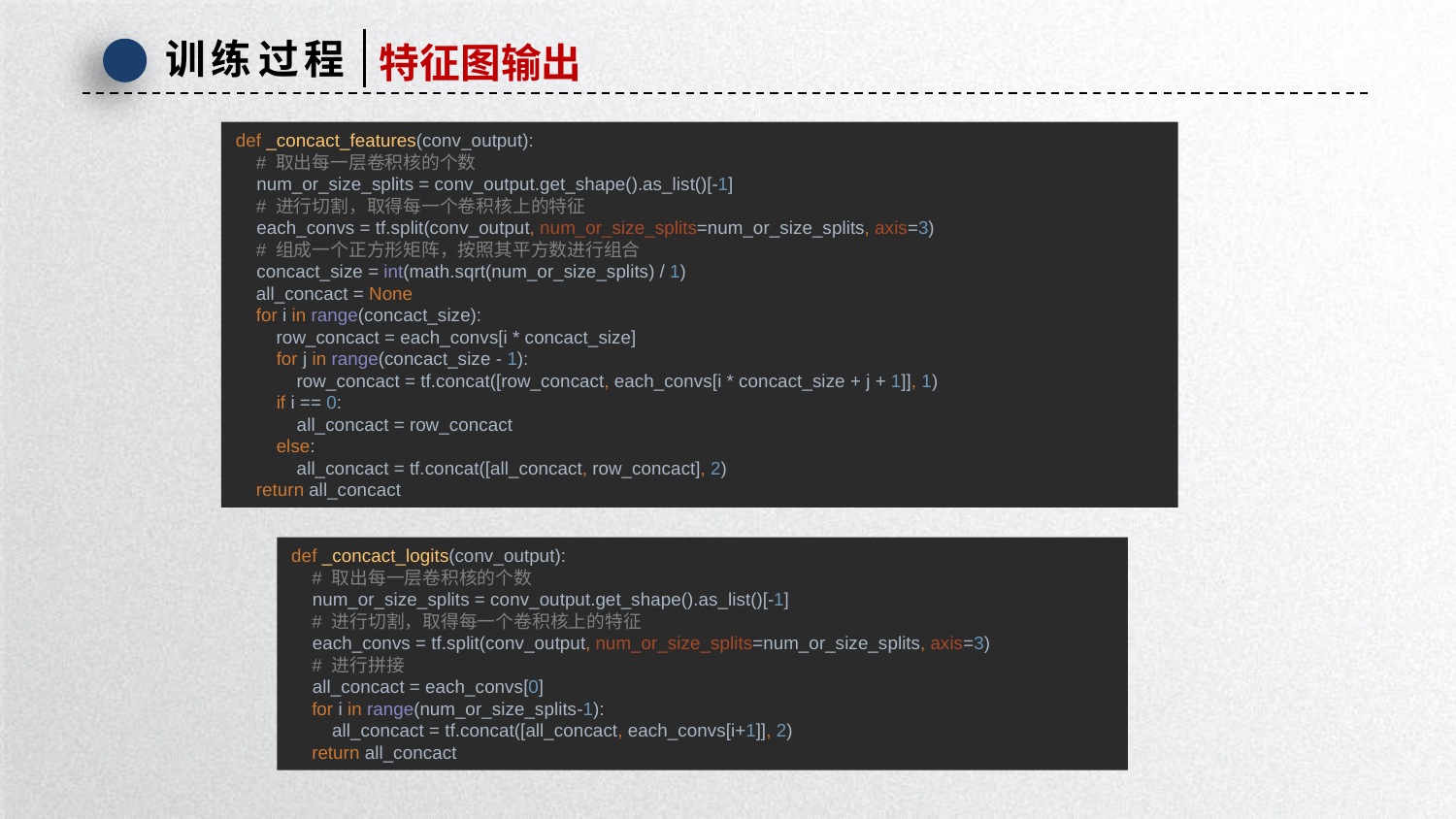

训练过程
特征图输出

def _concact_features(conv_output):
    # 取出每一层卷积核的个数
    num_or_size_splits = conv_output.get_shape().as_list()[-1]
    # 进行切割，取得每一个卷积核上的特征
    each_convs = tf.split(conv_output, num_or_size_splits=num_or_size_splits, axis=3)
    # 组成一个正方形矩阵，按照其平方数进行组合
    concact_size = int(math.sqrt(num_or_size_splits) / 1)
    all_concact = None
    for i in range(concact_size):
        row_concact = each_convs[i * concact_size]
        for j in range(concact_size - 1):
            row_concact = tf.concat([row_concact, each_convs[i * concact_size + j + 1]], 1)
        if i == 0:
            all_concact = row_concact
        else:
            all_concact = tf.concat([all_concact, row_concact], 2)
    return all_concact
def _concact_logits(conv_output):
    # 取出每一层卷积核的个数
    num_or_size_splits = conv_output.get_shape().as_list()[-1]
    # 进行切割，取得每一个卷积核上的特征
    each_convs = tf.split(conv_output, num_or_size_splits=num_or_size_splits, axis=3)
    # 进行拼接
    all_concact = each_convs[0]
    for i in range(num_or_size_splits-1):
        all_concact = tf.concat([all_concact, each_convs[i+1]], 2)
    return all_concact
延时符